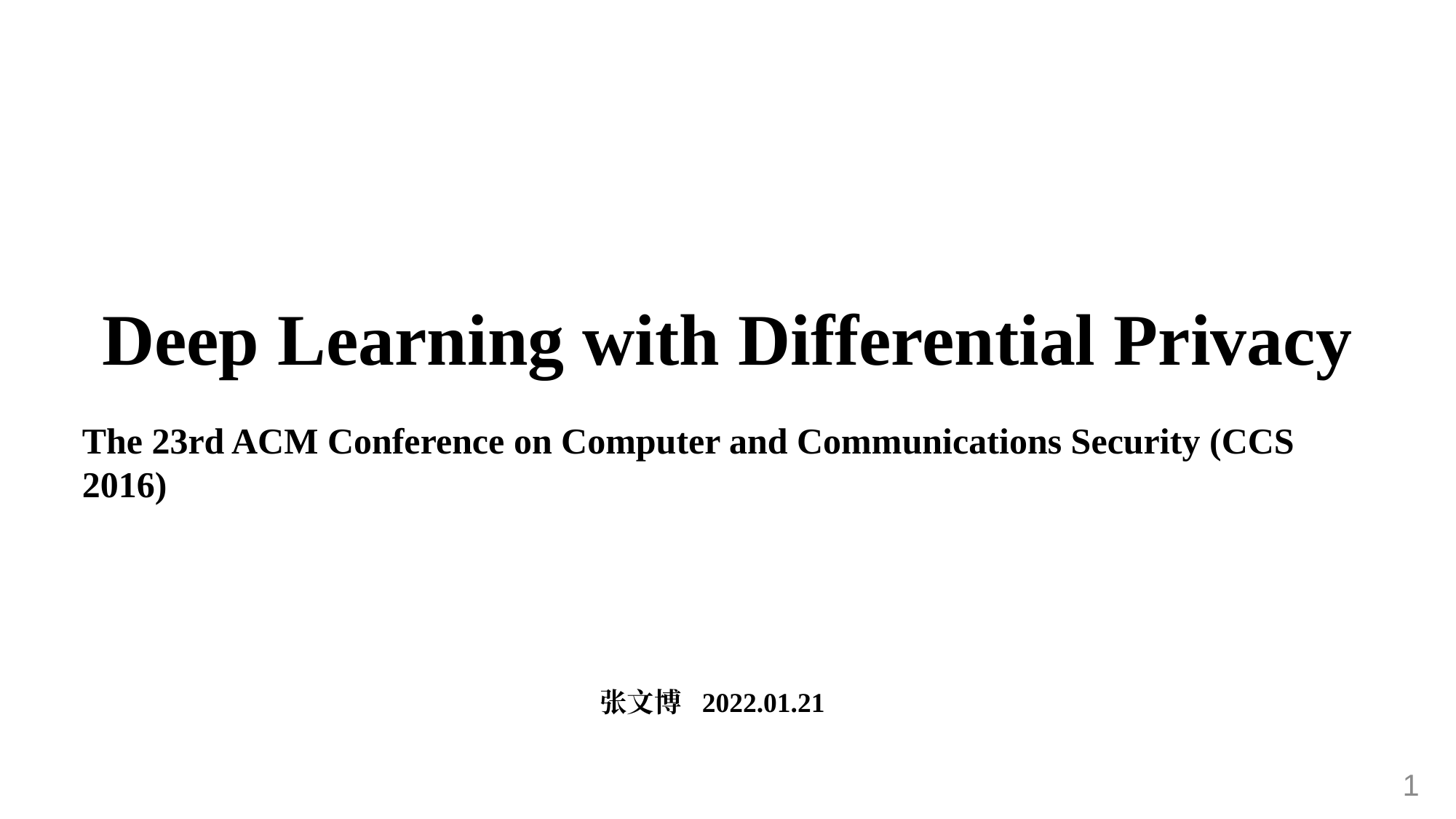

# Deep Learning with Differential Privacy
The 23rd ACM Conference on Computer and Communications Security (CCS 2016)
张文博  2022.01.21
1